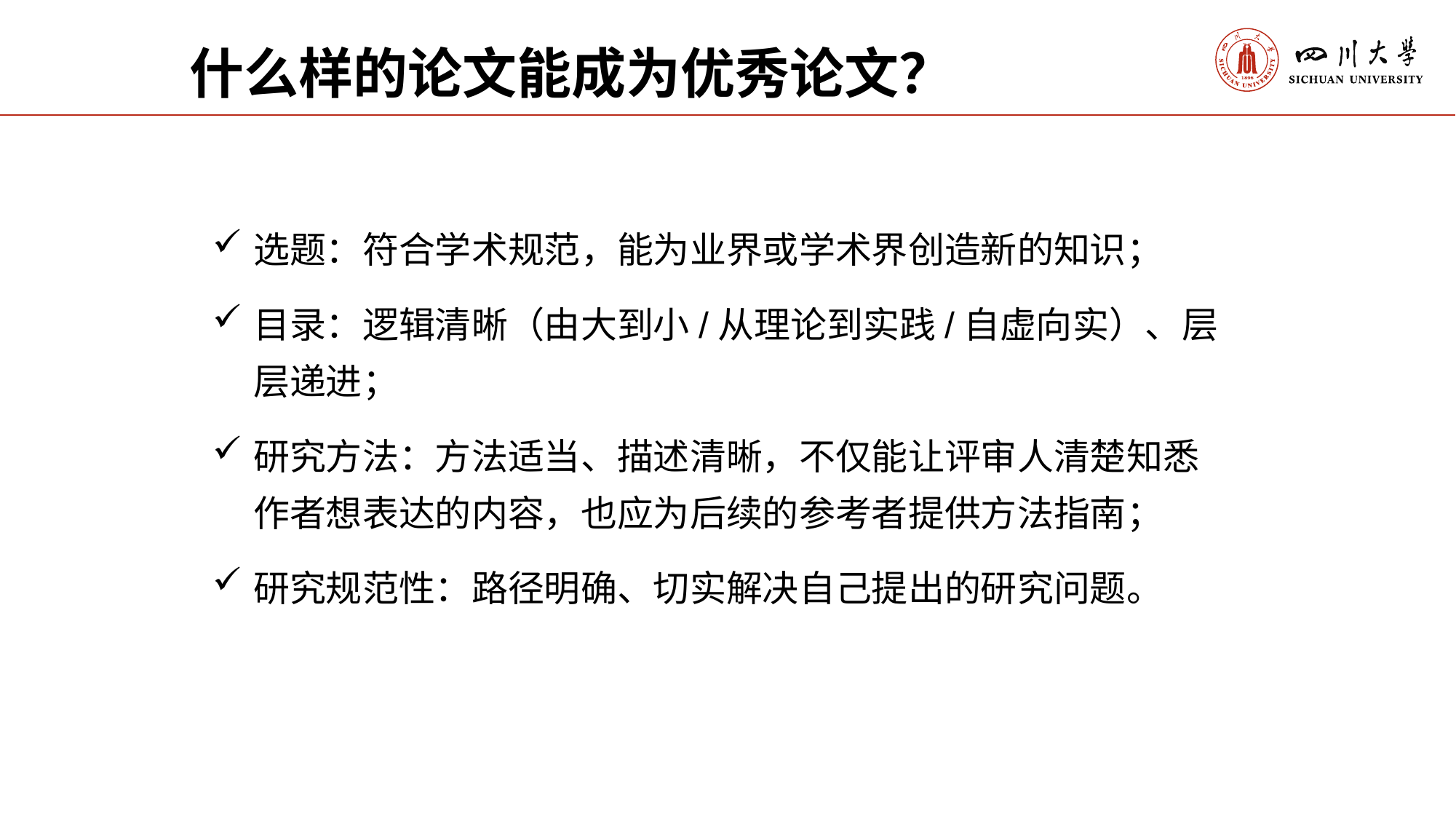

什么样的论文能成为优秀论文？
选题：符合学术规范，能为业界或学术界创造新的知识；
目录：逻辑清晰（由大到小/从理论到实践/自虚向实）、层层递进；
研究方法：方法适当、描述清晰，不仅能让评审人清楚知悉作者想表达的内容，也应为后续的参考者提供方法指南；
研究规范性：路径明确、切实解决自己提出的研究问题。